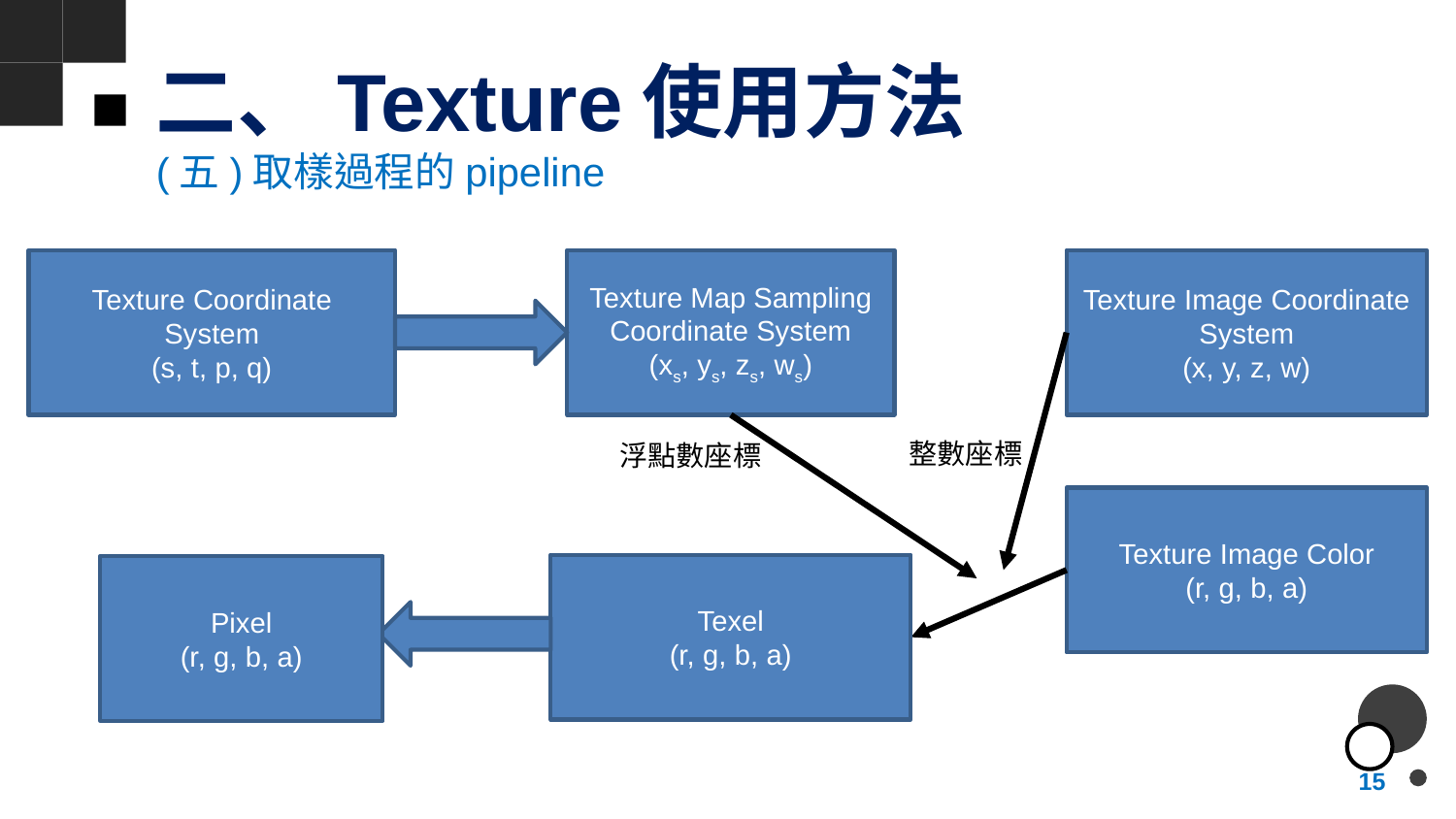

# 二、Texture使用方法
(五)取樣過程的pipeline
Texture Coordinate System
(s, t, p, q)
Texture Map Sampling Coordinate System
(xs, ys, zs, ws)
Texture Image Coordinate System
(x, y, z, w)

整數座標
浮點數座標
Texture Image Color
(r, g, b, a)
Texel
(r, g, b, a)
Pixel
(r, g, b, a)

15